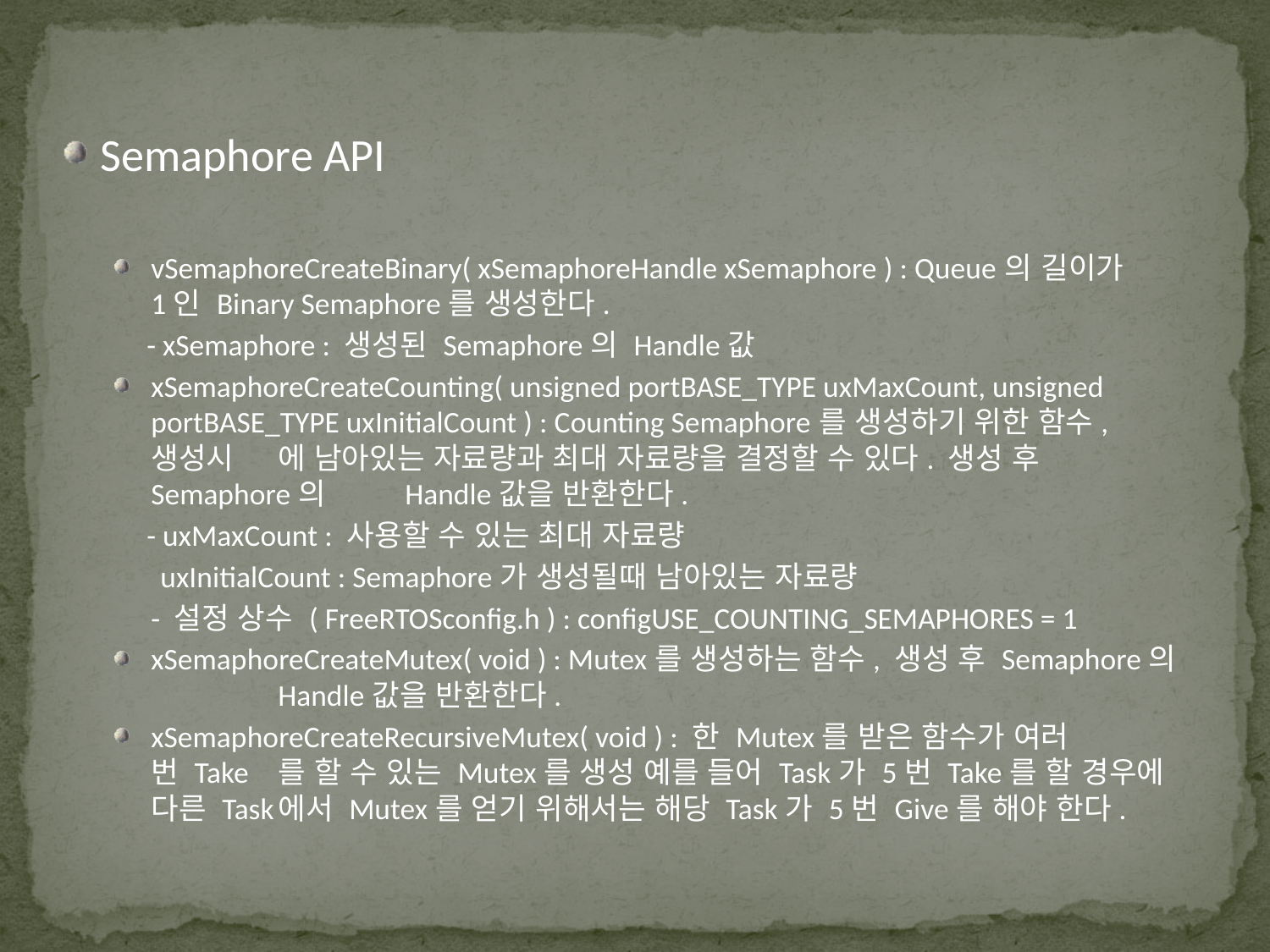

Semaphore API

vSemaphoreCreateBinary( xSemaphoreHandle xSemaphore ) : Queue의 길이가 	1인 Binary Semaphore를 생성한다.
     - xSemaphore : 생성된 Semaphore의 Handle값
xSemaphoreCreateCounting( unsigned portBASE_TYPE uxMaxCount, unsigned portBASE_TYPE uxInitialCount ) : Counting Semaphore를 생성하기 위한 함수, 생성시	에 남아있는 자료량과 최대 자료량을 결정할 수 있다. 생성 후 Semaphore의 	Handle값을 반환한다.
     - uxMaxCount : 사용할 수 있는 최대 자료량
       uxInitialCount : Semaphore가 생성될때 남아있는 자료량
	- 설정 상수 ( FreeRTOSconfig.h ) : configUSE_COUNTING_SEMAPHORES = 1
xSemaphoreCreateMutex( void ) : Mutex를 생성하는 함수, 생성 후 Semaphore의 	Handle값을 반환한다.
xSemaphoreCreateRecursiveMutex( void ) : 한 Mutex를 받은 함수가 여러 	번 Take	를 할 수 있는 Mutex를 생성 예를 들어 Task가 5번 Take를 할 경우에 다른 Task	에서 Mutex를 얻기 위해서는 해당 Task가 5번 Give를 해야 한다.